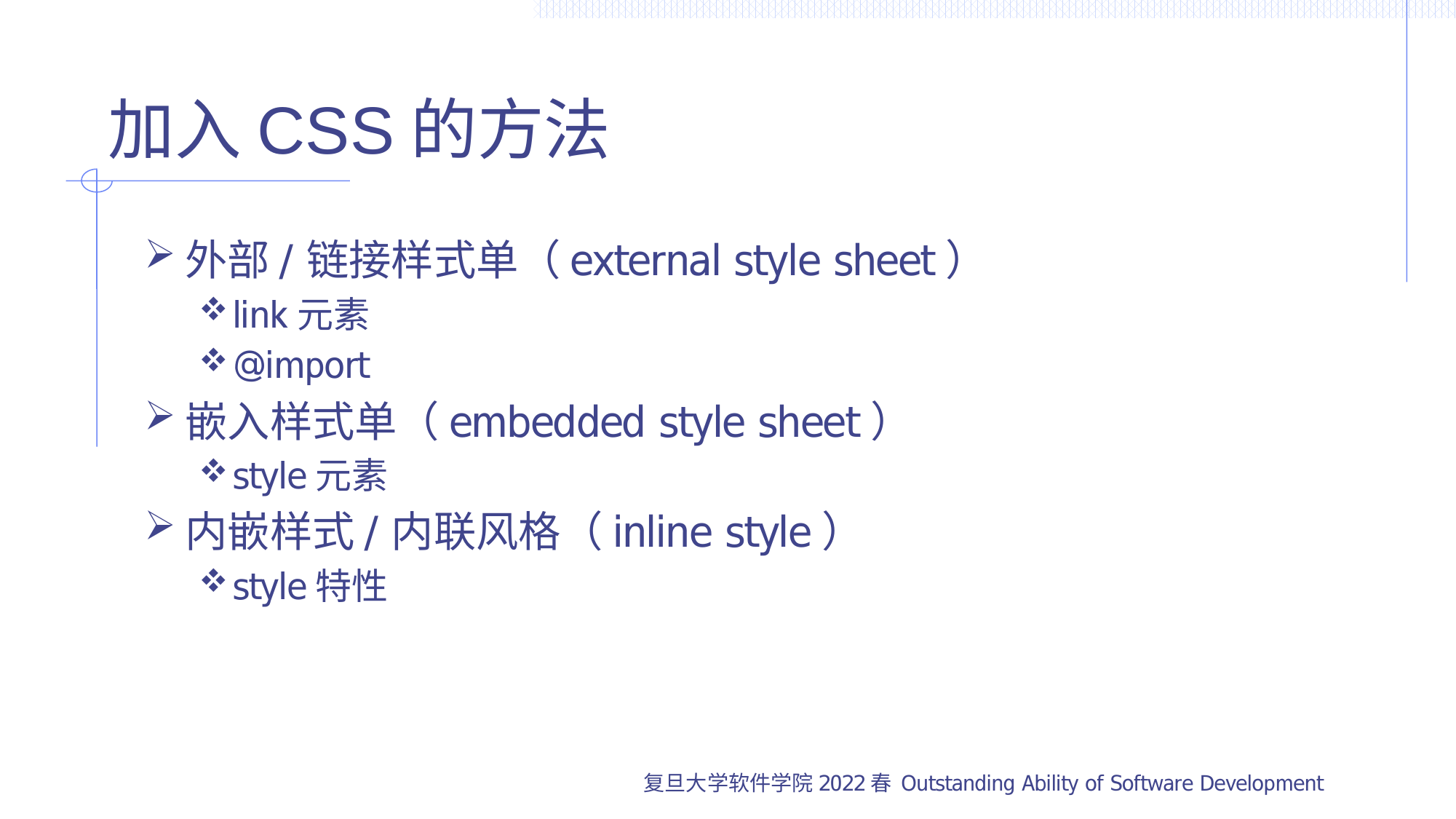

# 加入CSS的方法
外部/链接样式单（external style sheet）
link元素
@import
嵌入样式单（embedded style sheet）
style元素
内嵌样式/内联风格（inline style）
style特性